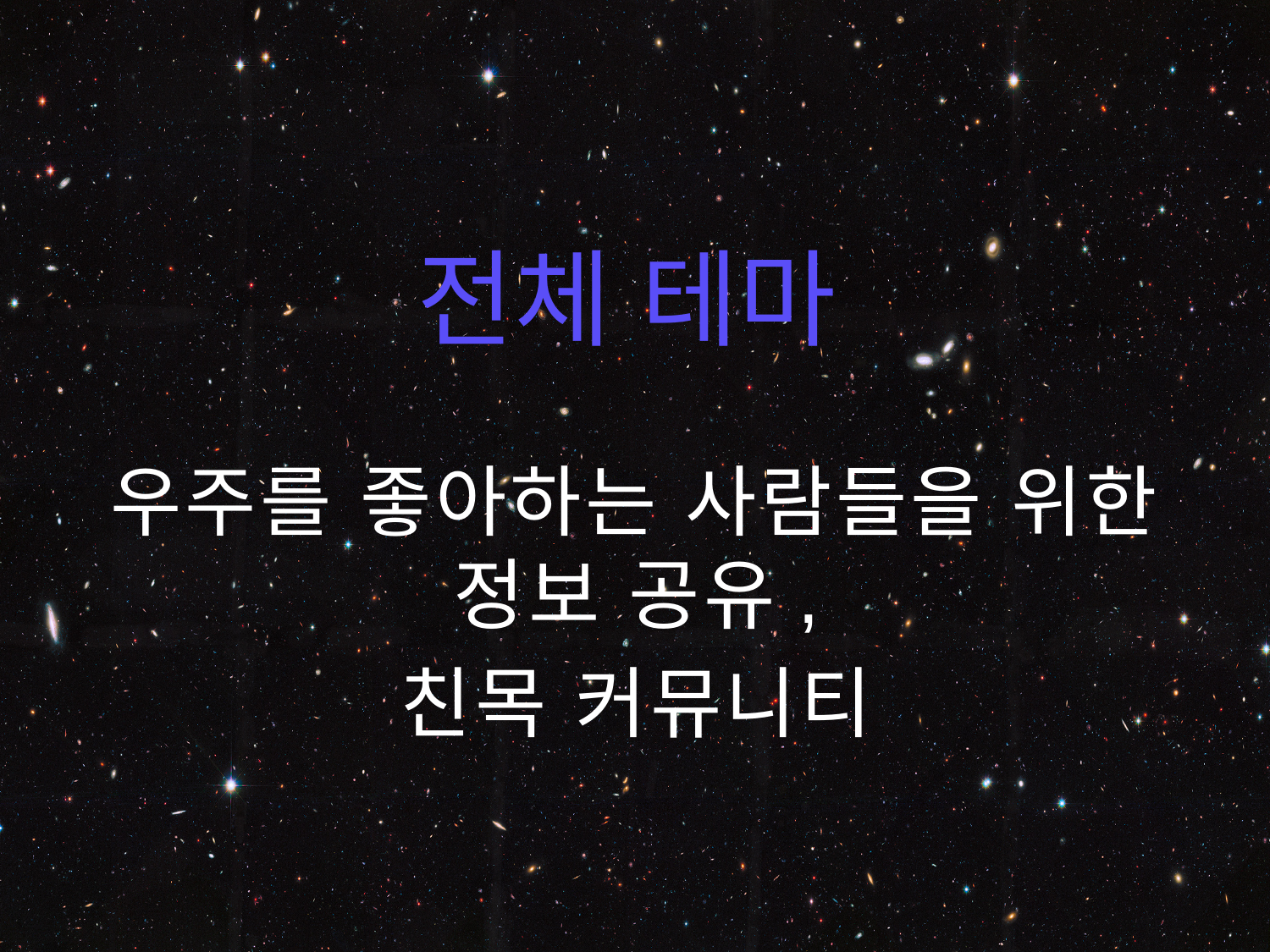

# 전체 테마
우주를 좋아하는 사람들을 위한 정보 공유,
친목 커뮤니티